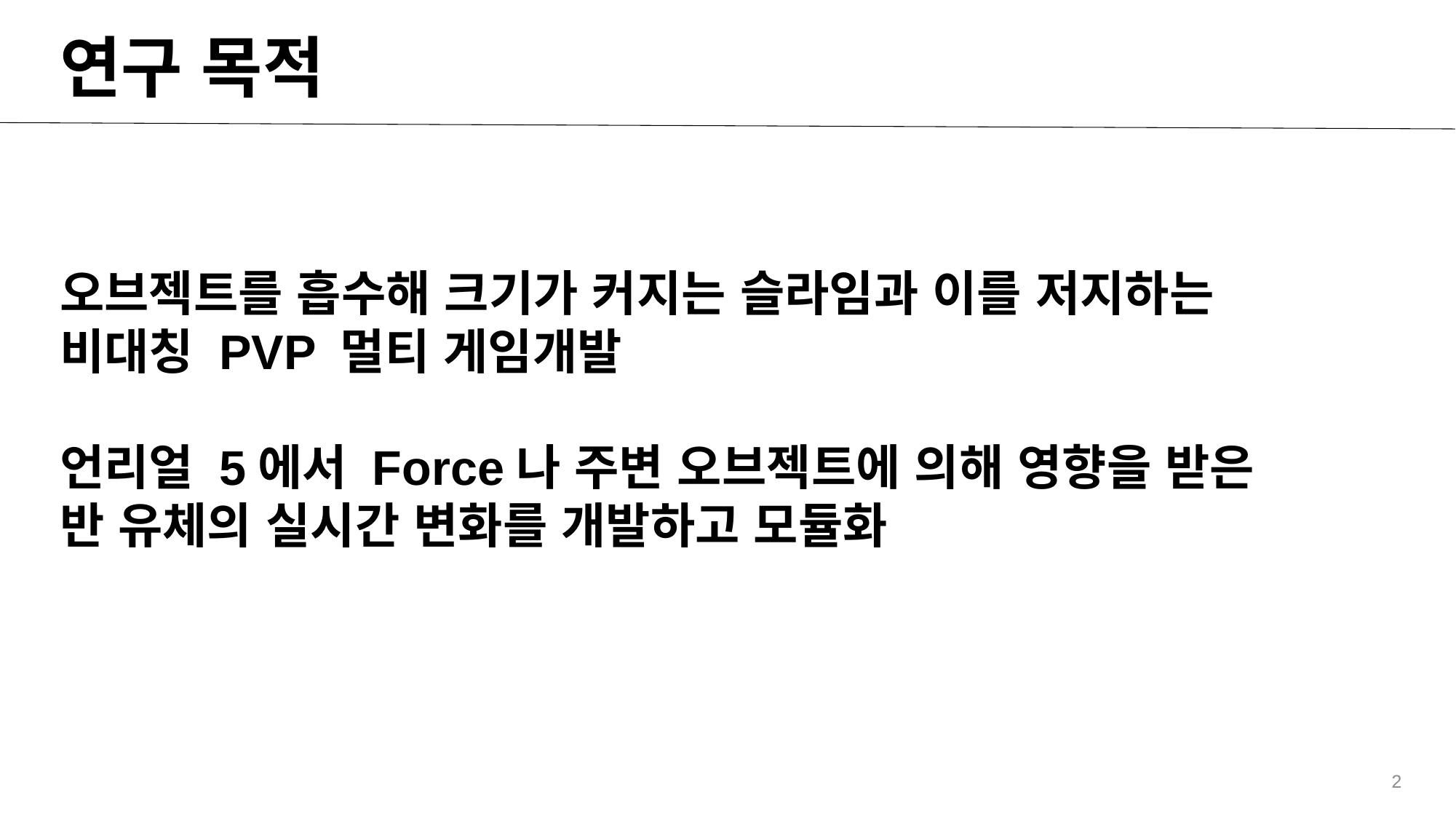

연구 목적
오브젝트를 흡수해 크기가 커지는 슬라임과 이를 저지하는
비대칭 PVP 멀티 게임개발

언리얼 5에서 Force나 주변 오브젝트에 의해 영향을 받은
반 유체의 실시간 변화를 개발하고 모듈화
2